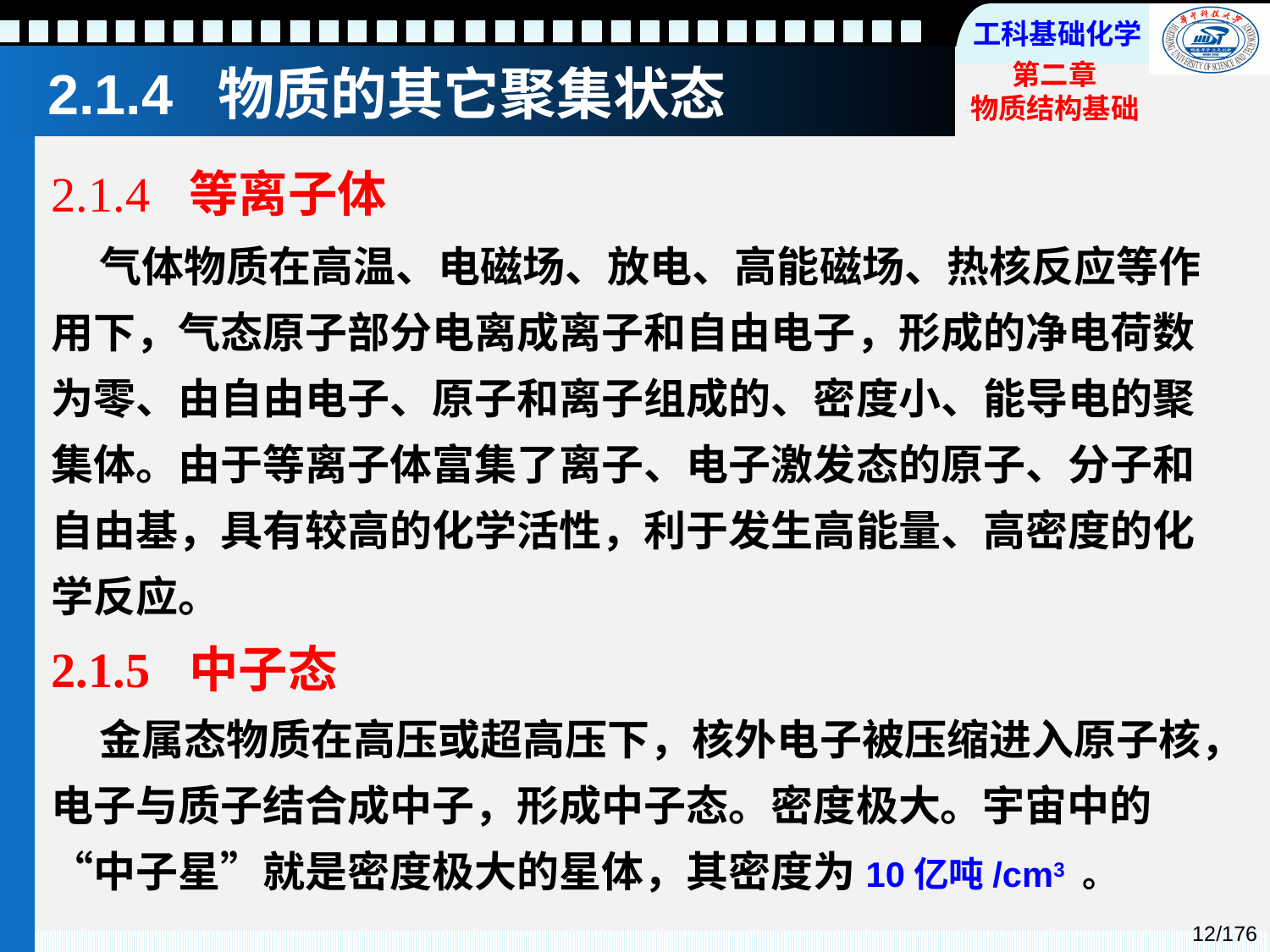

# 2.1.4  物质的其它聚集状态
2.1.4  等离子体
    气体物质在高温、电磁场、放电、高能磁场、热核反应等作用下，气态原子部分电离成离子和自由电子，形成的净电荷数为零、由自由电子、原子和离子组成的、密度小、能导电的聚集体。由于等离子体富集了离子、电子激发态的原子、分子和自由基，具有较高的化学活性，利于发生高能量、高密度的化学反应。
2.1.5  中子态
    金属态物质在高压或超高压下，核外电子被压缩进入原子核，电子与质子结合成中子，形成中子态。密度极大。宇宙中的“中子星”就是密度极大的星体，其密度为10亿吨/cm3 。